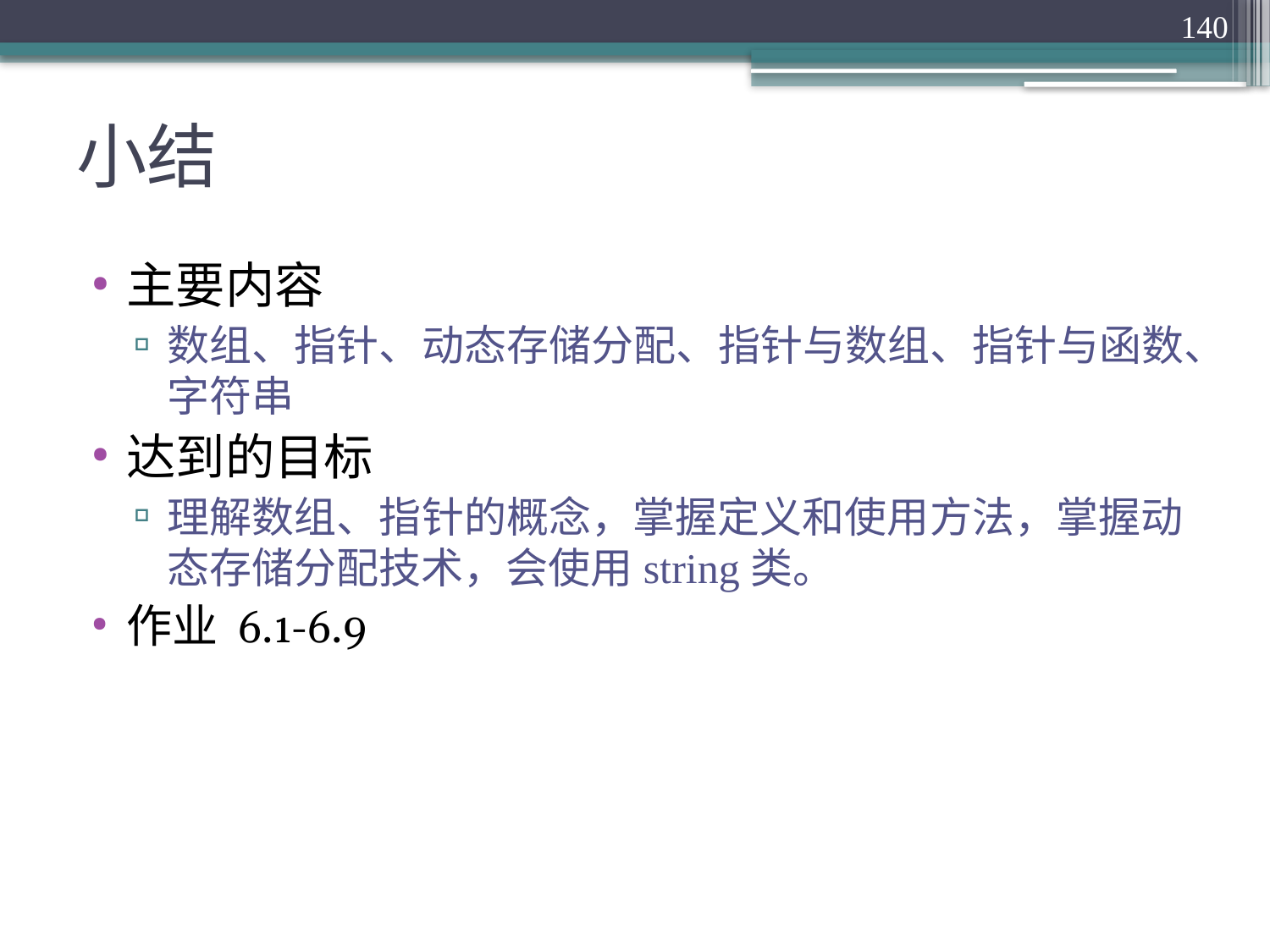

140
# 小结
主要内容
数组、指针、动态存储分配、指针与数组、指针与函数、字符串
达到的目标
理解数组、指针的概念，掌握定义和使用方法，掌握动态存储分配技术，会使用string类。
作业 6.1-6.9